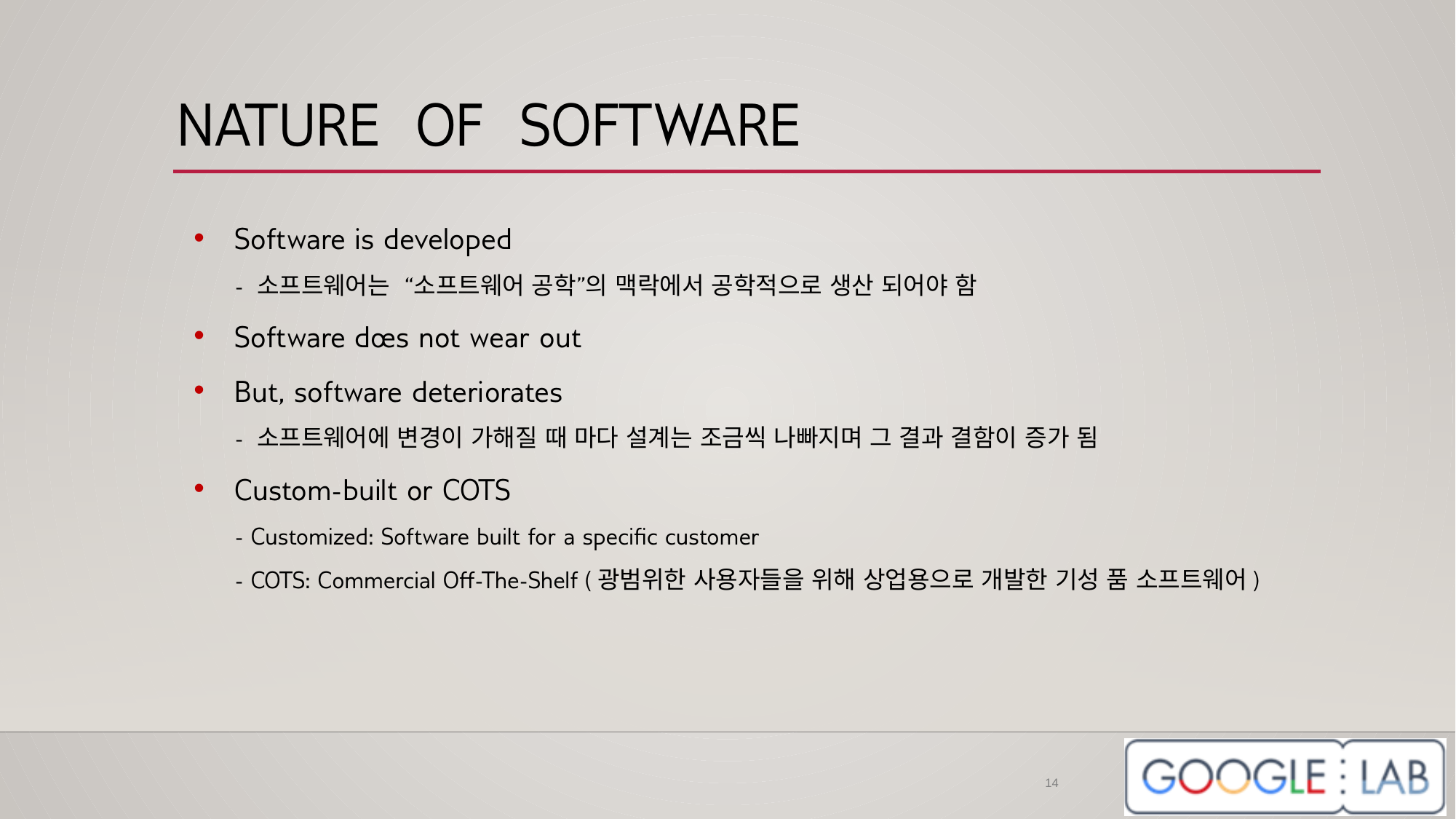

# NATURE  OF  SOFTWARE
Software is developed
- 소프트웨어는  “소프트웨어 공학”의 맥락에서 공학적으로 생산 되어야 함
Software does not wear out
But, software deteriorates
- 소프트웨어에 변경이 가해질 때 마다 설계는 조금씩 나빠지며 그 결과 결함이 증가 됨
Custom-built or COTS
- Customized: Software built for a specific customer
- COTS: Commercial Off-The-Shelf (광범위한 사용자들을 위해 상업용으로 개발한 기성 품 소프트웨어)
14